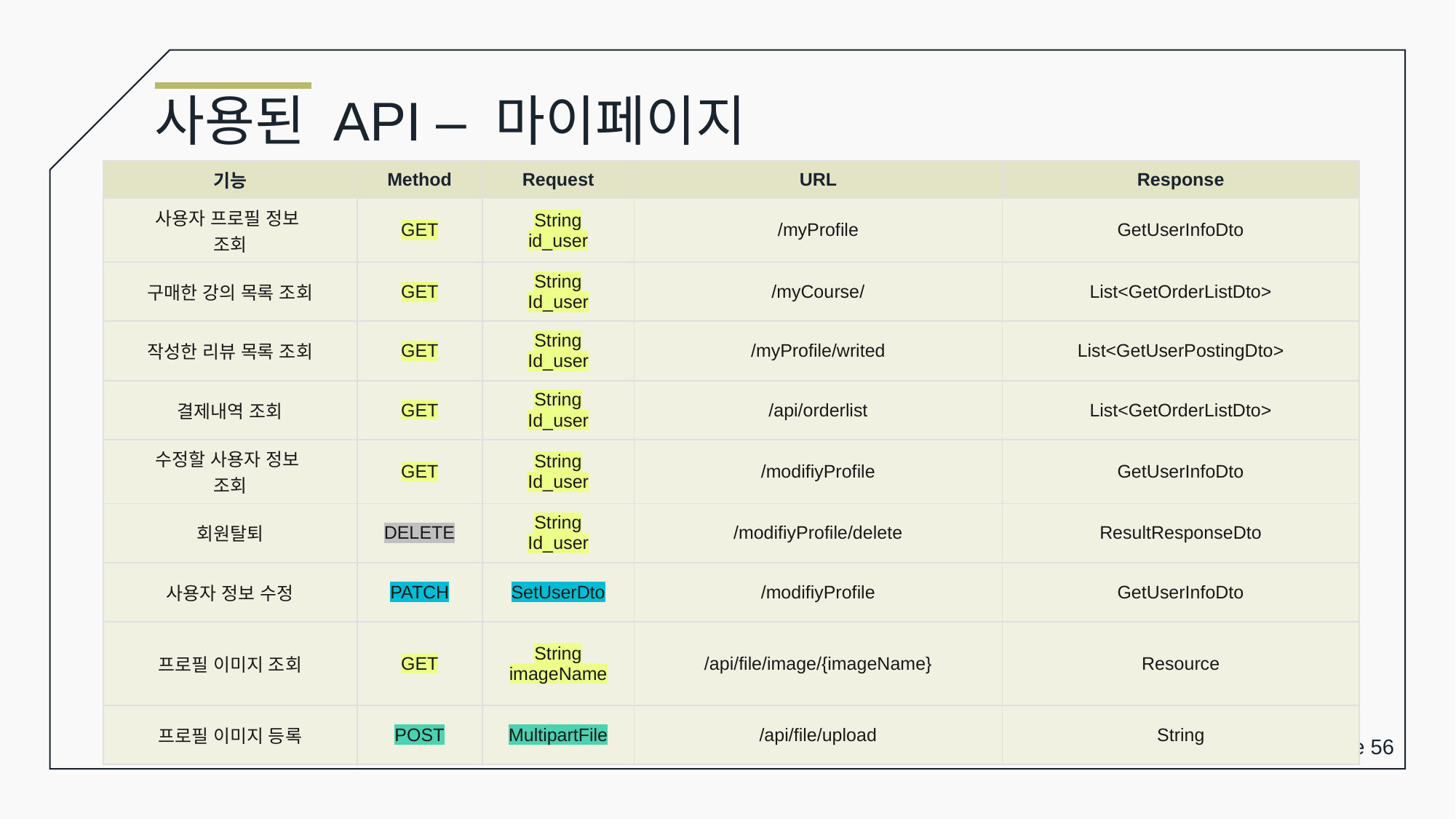

사용된 API – 마이페이지
| 기능 | Method | Request | URL | Response |
| --- | --- | --- | --- | --- |
| 사용자 프로필 정보 조회 | GET | String id\_user | /myProfile | GetUserInfoDto |
| 구매한 강의 목록 조회 | GET | String Id\_user | /myCourse/ | List<GetOrderListDto> |
| 작성한 리뷰 목록 조회 | GET | String Id\_user | /myProfile/writed | List<GetUserPostingDto> |
| 결제내역 조회 | GET | String Id\_user | /api/orderlist | List<GetOrderListDto> |
| 수정할 사용자 정보 조회 | GET | String Id\_user | /modifiyProfile | GetUserInfoDto |
| 회원탈퇴 | DELETE | String Id\_user | /modifiyProfile/delete | ResultResponseDto |
| 사용자 정보 수정 | PATCH | SetUserDto | /modifiyProfile | GetUserInfoDto |
| 프로필 이미지 조회 | GET | String imageName | /api/file/image/{imageName} | Resource |
| 프로필 이미지 등록 | POST | MultipartFile | /api/file/upload | String |